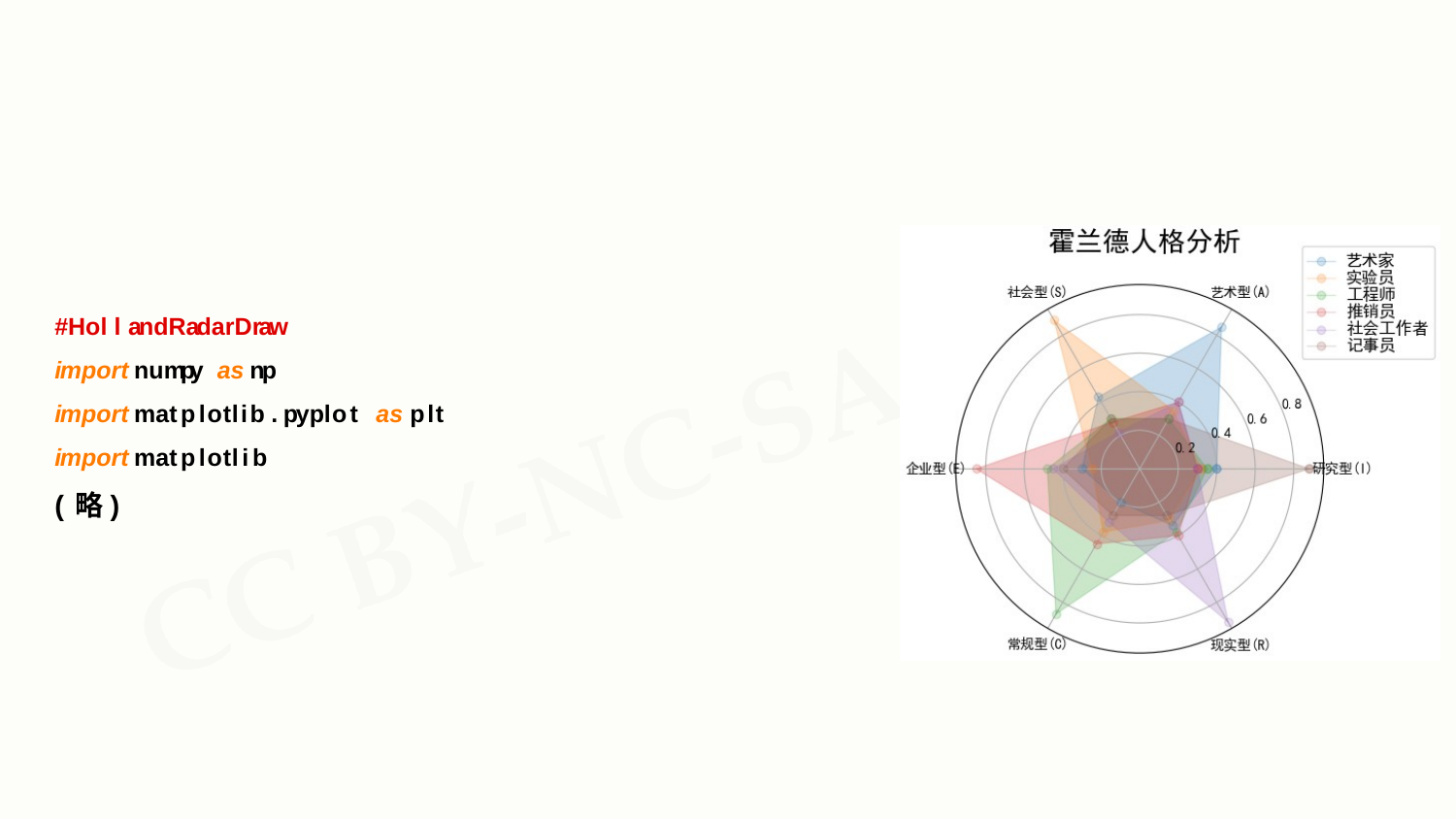

#HollandRadarDraw
import numpy  as np
import matplotlib.pyplot  as plt
import matplotlib
(略)